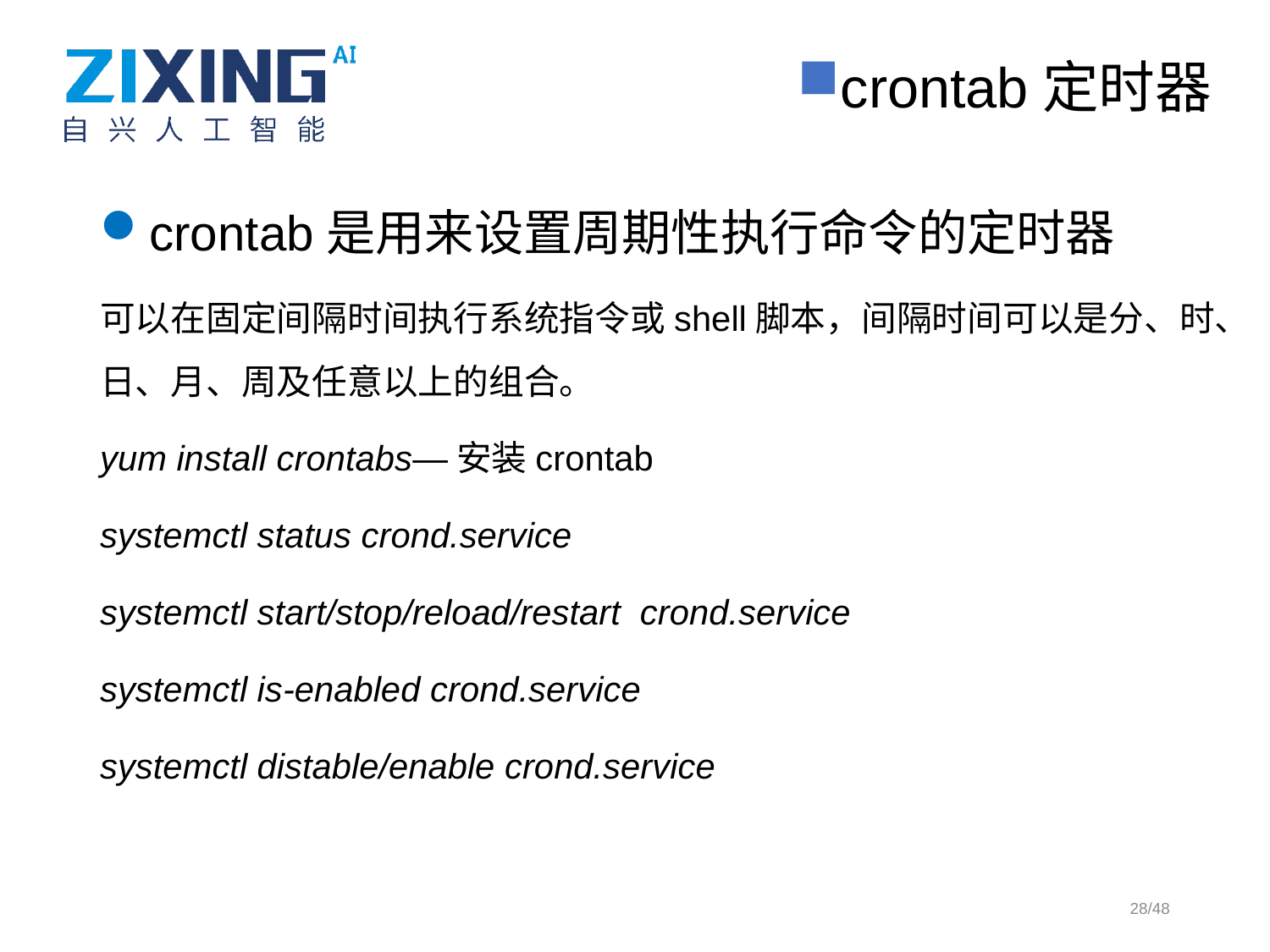

crontab定时器
crontab是用来设置周期性执行命令的定时器
可以在固定间隔时间执行系统指令或shell脚本，间隔时间可以是分、时、日、月、周及任意以上的组合。
yum install crontabs—安装crontab
systemctl status crond.service
systemctl start/stop/reload/restart  crond.service
systemctl is-enabled crond.service
systemctl distable/enable crond.service
28/48